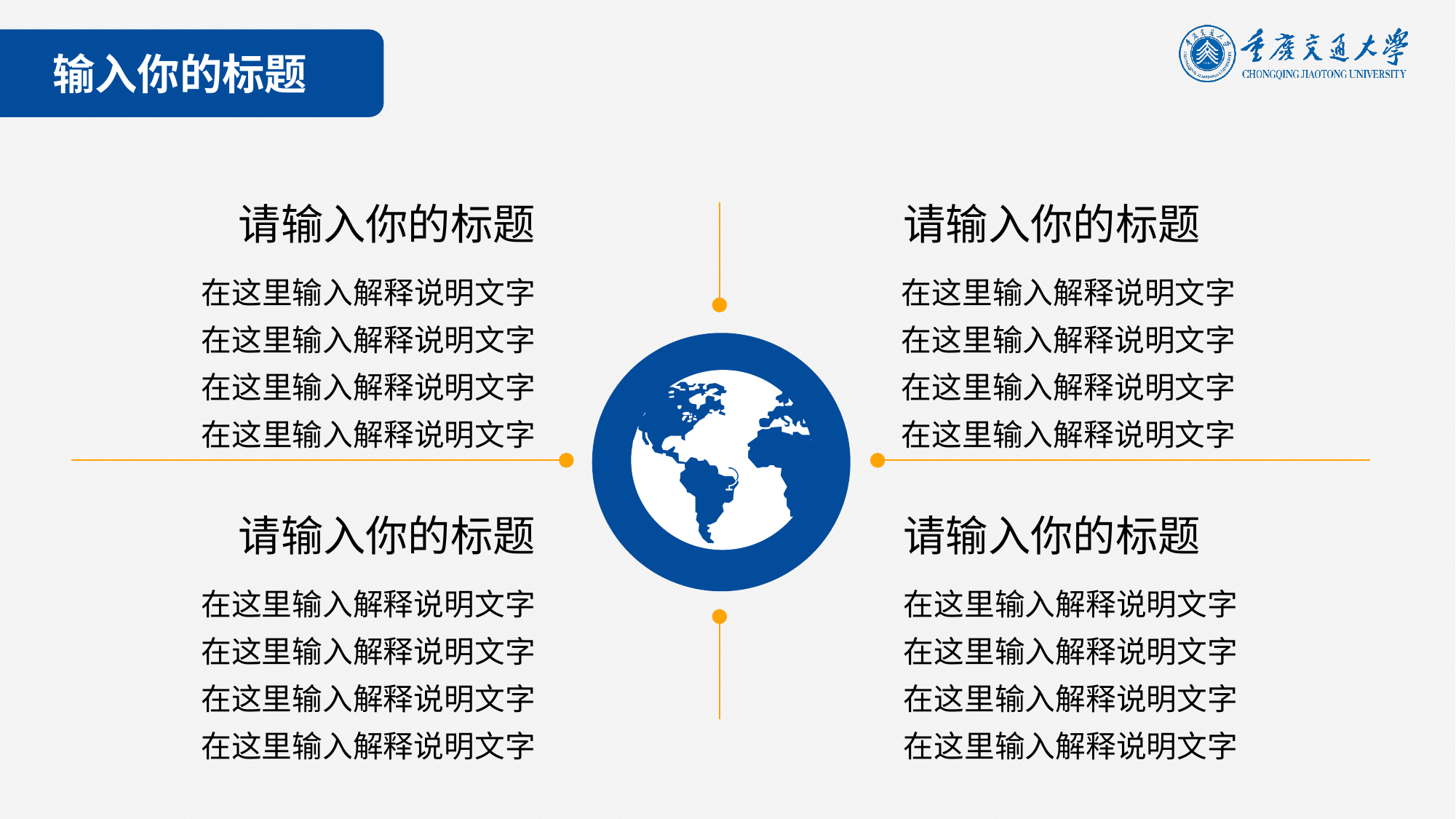

输入你的标题
请输入你的标题
请输入你的标题
在这里输入解释说明文字
在这里输入解释说明文字
在这里输入解释说明文字
在这里输入解释说明文字

在这里输入解释说明文字
在这里输入解释说明文字
在这里输入解释说明文字
在这里输入解释说明文字

请输入你的标题
请输入你的标题
在这里输入解释说明文字
在这里输入解释说明文字
在这里输入解释说明文字
在这里输入解释说明文字
在这里输入解释说明文字
在这里输入解释说明文字
在这里输入解释说明文字
在这里输入解释说明文字